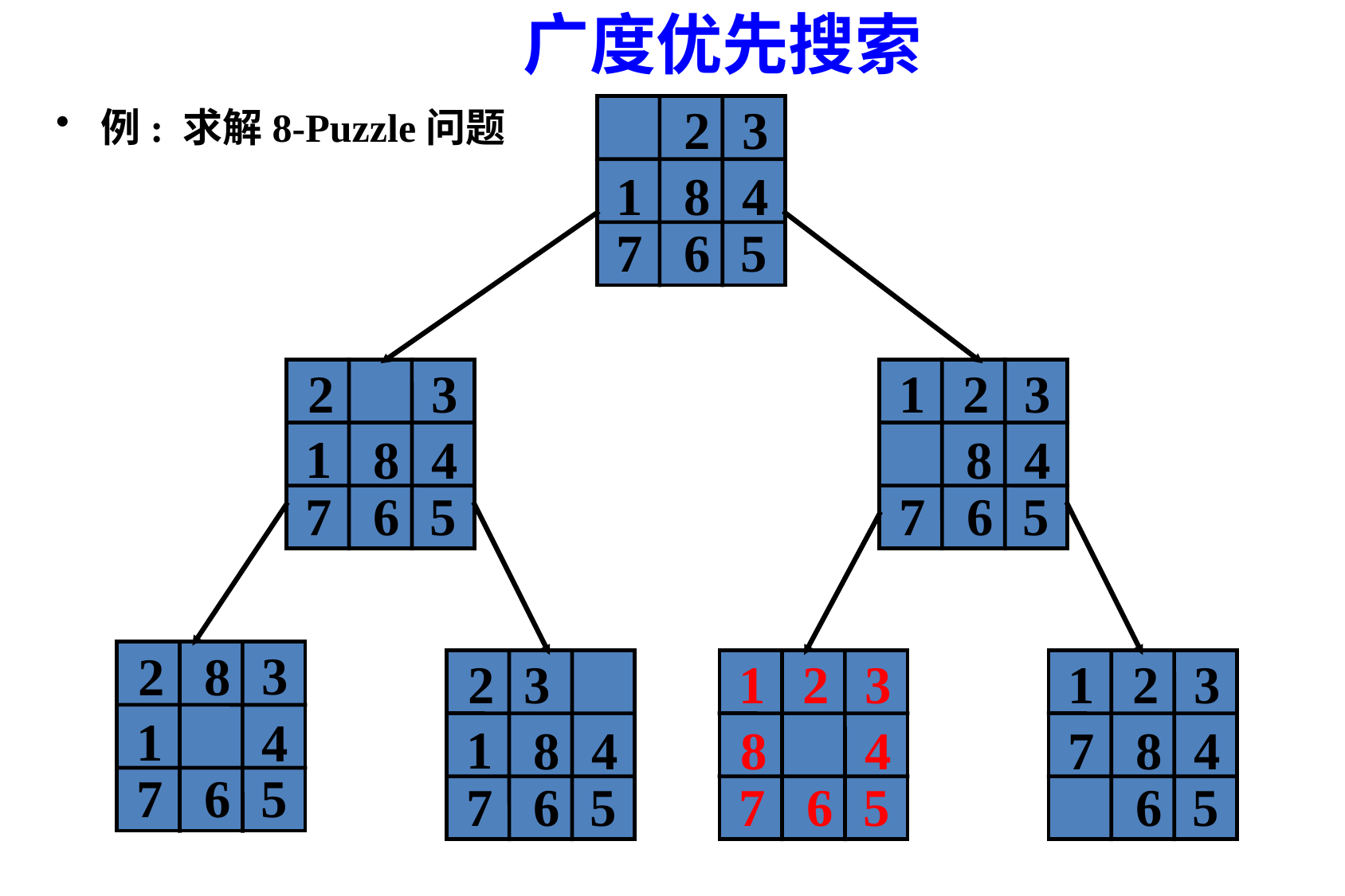

广度优先搜索
2
3

1
8
4

7
6
5

例: 求解8-Puzzle问题

3
2

1
8
4

7
6
5

1
3
2

8
4

7
6
5

3
2
8

1
4

7
6
5

3
2

1
8
4

7
6
5

1
3
2

8
4

7
6
5

1
3
2

7
8
4

6
5